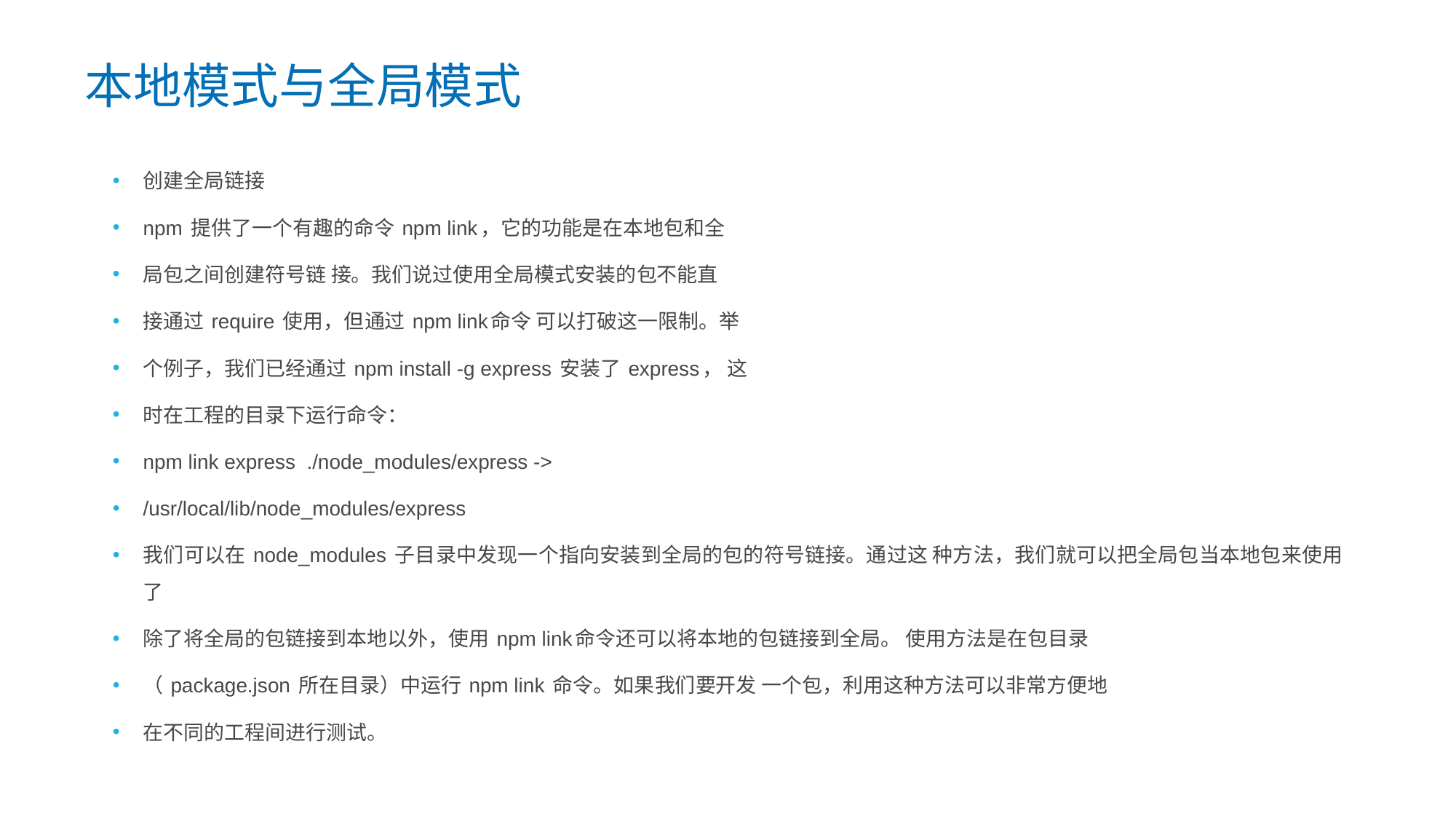

本地模式与全局模式
创建全局链接
npm 提供了一个有趣的命令 npm link，它的功能是在本地包和全
局包之间创建符号链 接。我们说过使用全局模式安装的包不能直
接通过 require 使用，但通过 npm link命令 可以打破这一限制。举
个例子，我们已经通过 npm install -g express 安装了 express， 这
时在工程的目录下运行命令：
npm link express  ./node_modules/express ->
/usr/local/lib/node_modules/express
我们可以在 node_modules 子目录中发现一个指向安装到全局的包的符号链接。通过这 种方法，我们就可以把全局包当本地包来使用了
除了将全局的包链接到本地以外，使用 npm link命令还可以将本地的包链接到全局。 使用方法是在包目录
（ package.json 所在目录）中运行 npm link 命令。如果我们要开发 一个包，利用这种方法可以非常方便地
在不同的工程间进行测试。